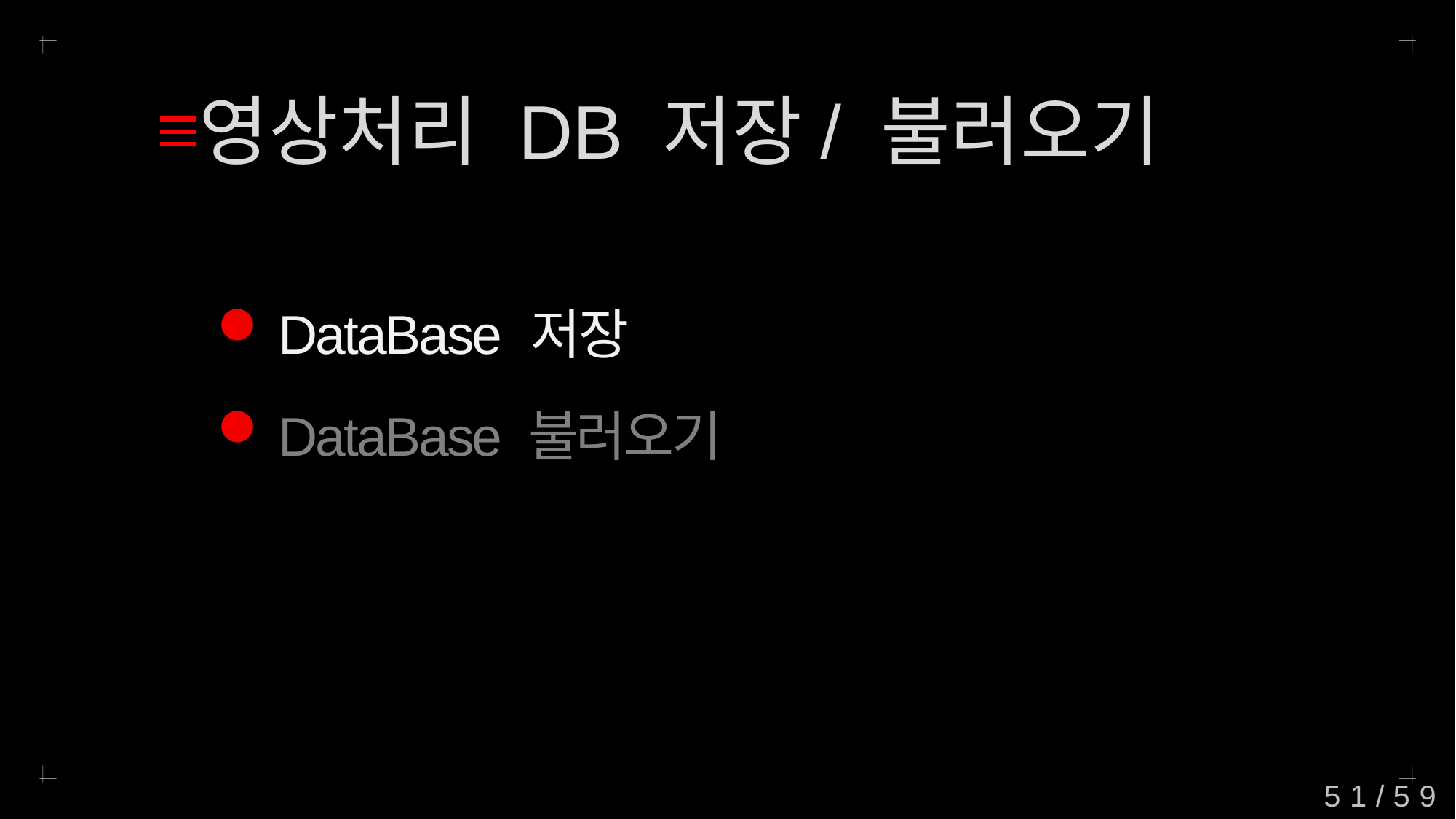

영상처리 DB 저장/ 불러오기
DataBase 저장

DataBase 불러오기

51/59